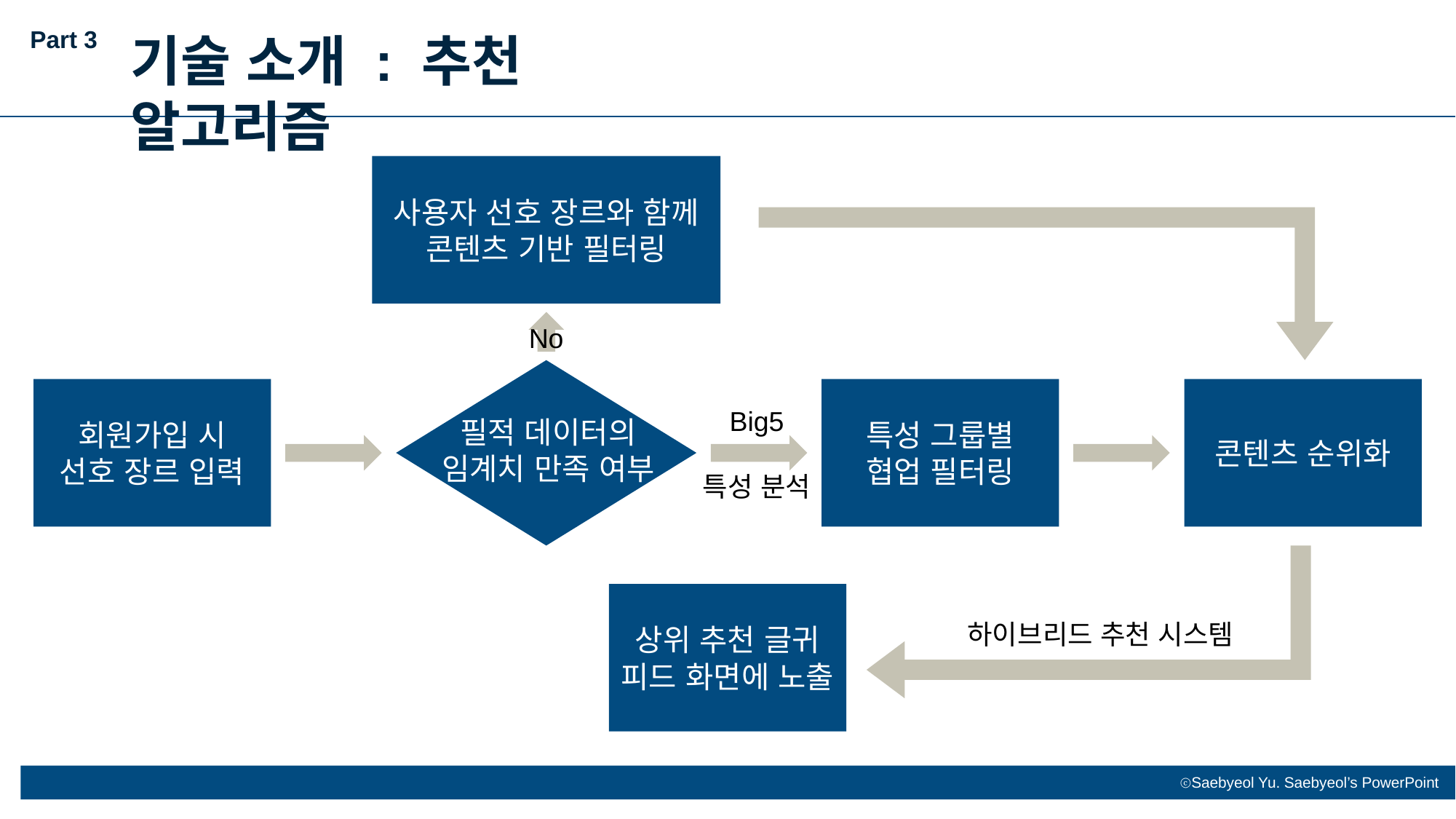

Part 3
기술 소개 : 추천 알고리즘
사용자 선호 장르와 함께
콘텐츠 기반 필터링

No

회원가입 시
선호 장르 입력
특성 그룹별
협업 필터링
콘텐츠 순위화
Big5

특성 분석

필적 데이터의
임계치 만족 여부

상위 추천 글귀 피드 화면에 노출
하이브리드 추천 시스템